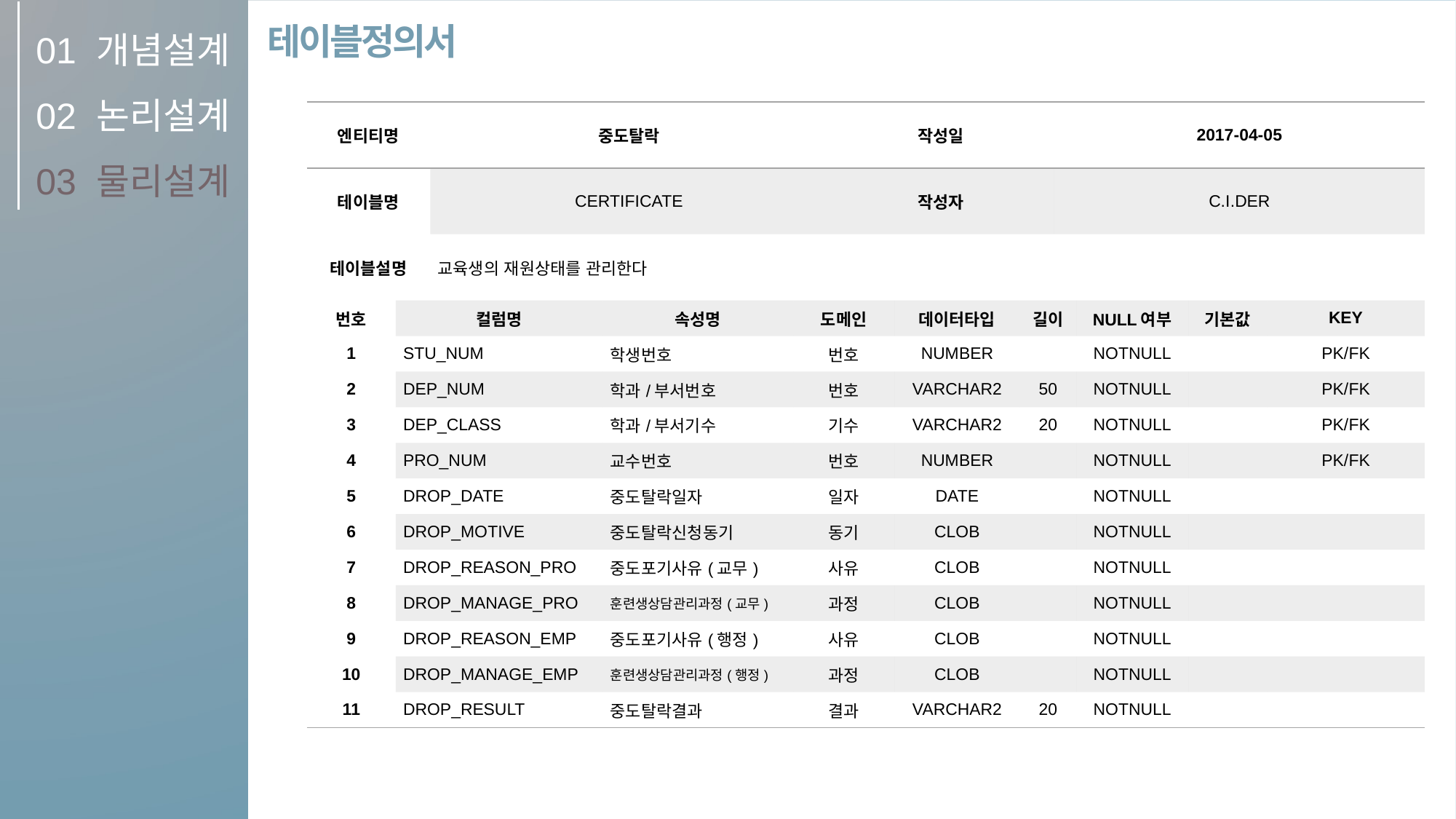

01
02
03
개념설계
논리설계
물리설계

테이블정의서
| 엔티티명 |  | 중도탈락 |  |  | 작성일 |  |  | 2017-04-05 |  |  |  |
| --- | --- | --- | --- | --- | --- | --- | --- | --- | --- | --- | --- |
| 테이블명 |  | CERTIFICATE |  |  | 작성자 |  |  | C.I.DER |  |  |  |
| 테이블설명 |  | 교육생의 재원상태를 관리한다 |  |  |  |  |  |  |  |  |  |
| 번호 | 컬럼명 |  | 속성명 | 도메인 |  | 데이터타입 | 길이 |  | NULL여부 | 기본값 | KEY |
| 1 | STU\_NUM |  | 학생번호 | 번호 |  | NUMBER |  |  | NOTNULL |  | PK/FK |
| 2 | DEP\_NUM |  | 학과/부서번호 | 번호 |  | VARCHAR2 | 50 |  | NOTNULL |  | PK/FK |
| 3 | DEP\_CLASS |  | 학과/부서기수 | 기수 |  | VARCHAR2 | 20 |  | NOTNULL |  | PK/FK |
| 4 | PRO\_NUM |  | 교수번호 | 번호 |  | NUMBER |  |  | NOTNULL |  | PK/FK |
| 5 | DROP\_DATE |  | 중도탈락일자 | 일자 |  | DATE |  |  | NOTNULL |  |  |
| 6 | DROP\_MOTIVE |  | 중도탈락신청동기 | 동기 |  | CLOB |  |  | NOTNULL |  |  |
| 7 | DROP\_REASON\_PRO |  | 중도포기사유(교무) | 사유 |  | CLOB |  |  | NOTNULL |  |  |
| 8 | DROP\_MANAGE\_PRO |  | 훈련생상담관리과정(교무) | 과정 |  | CLOB |  |  | NOTNULL |  |  |
| 9 | DROP\_REASON\_EMP |  | 중도포기사유(행정) | 사유 |  | CLOB |  |  | NOTNULL |  |  |
| 10 | DROP\_MANAGE\_EMP |  | 훈련생상담관리과정(행정) | 과정 |  | CLOB |  |  | NOTNULL |  |  |
| 11 | DROP\_RESULT |  | 중도탈락결과 | 결과 |  | VARCHAR2 | 20 |  | NOTNULL |  |  |